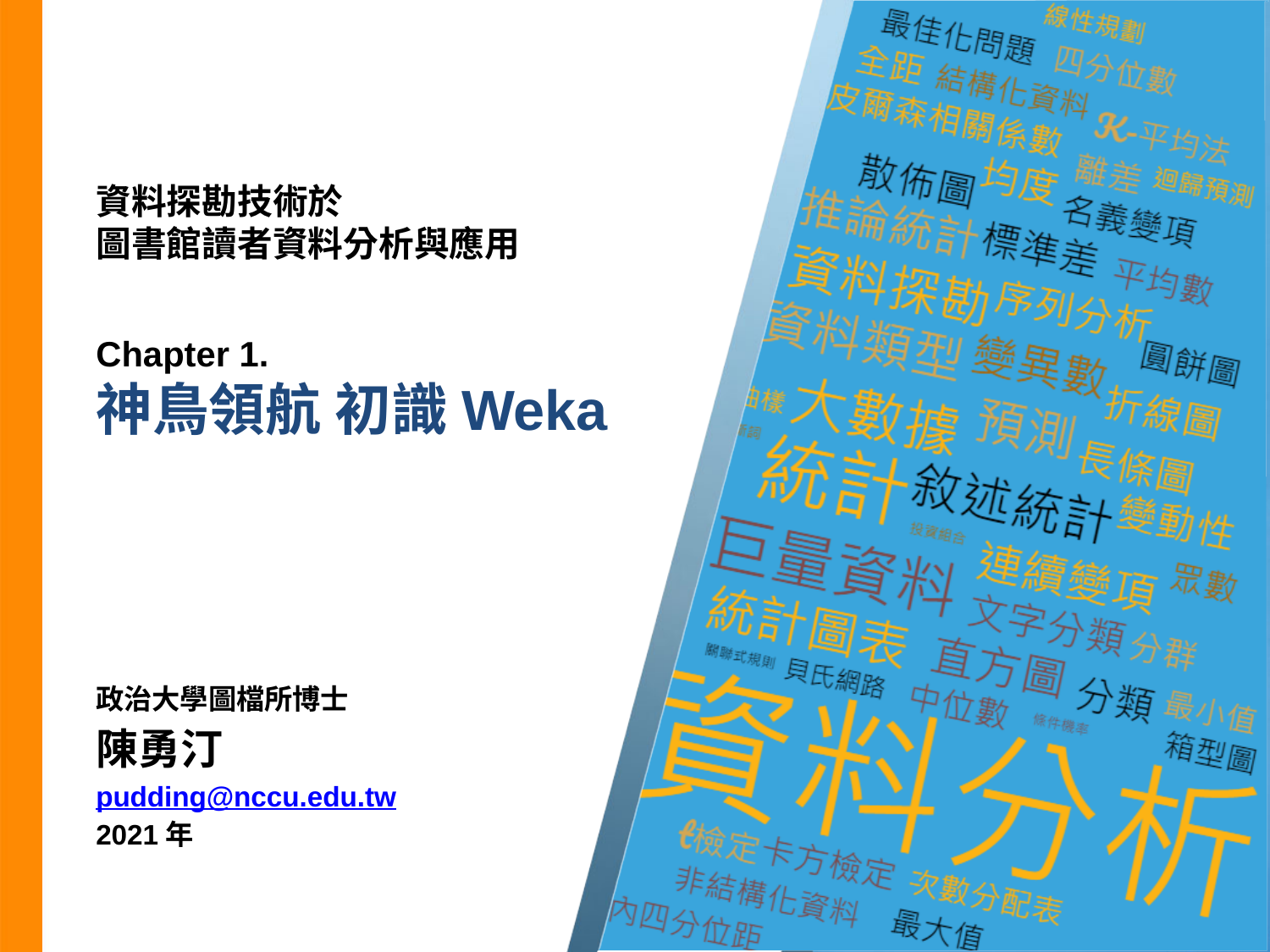

# 資料探勘技術於
圖書館讀者資料分析與應用

Chapter 1.
神鳥領航 初識Weka

政治大學圖檔所博士
陳勇汀
pudding@nccu.edu.tw
2021年